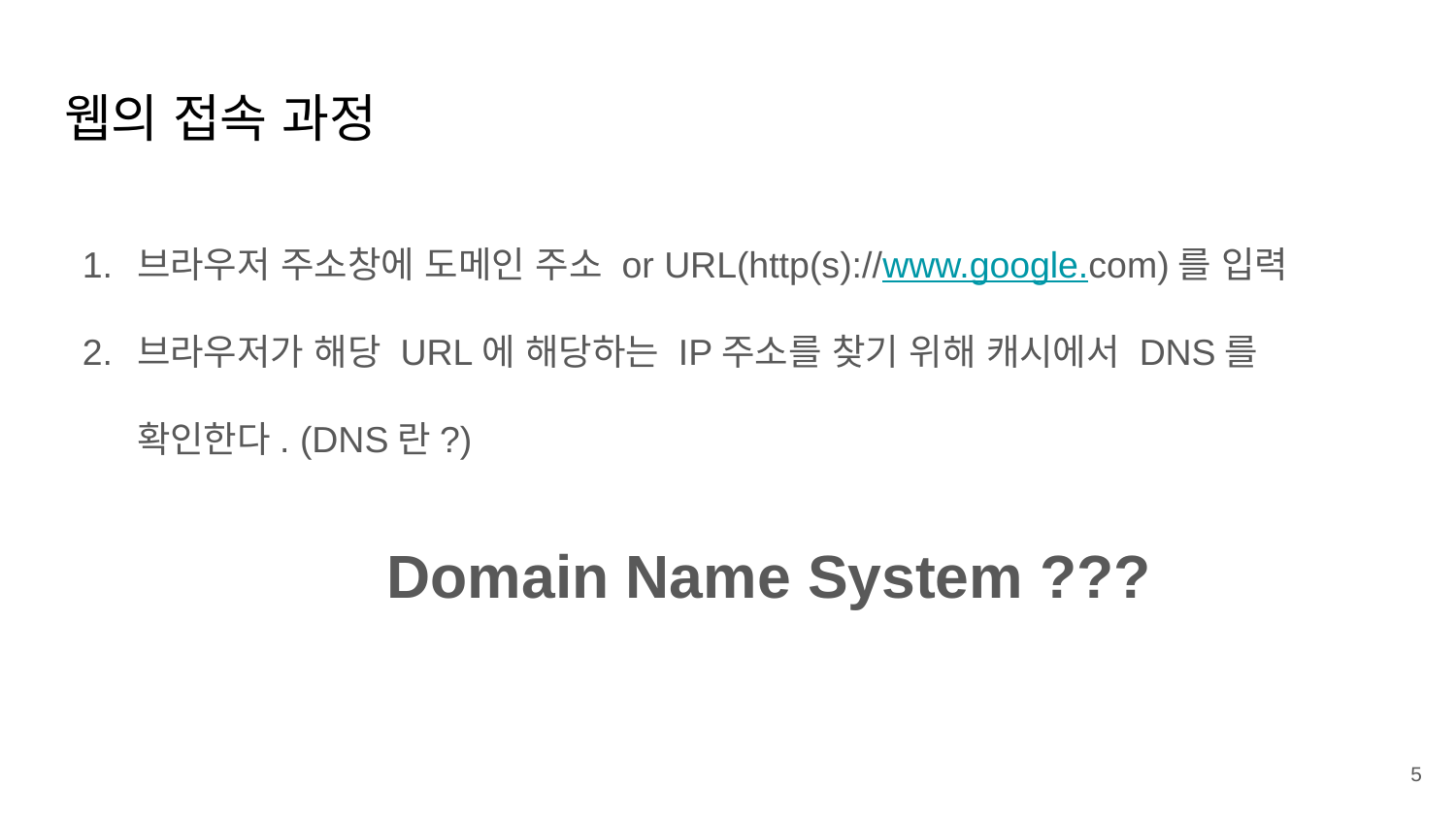

# 웹의 접속 과정
브라우저 주소창에 도메인 주소 or URL(http(s)://www.google.com)를 입력
브라우저가 해당 URL에 해당하는 IP주소를 찾기 위해 캐시에서 DNS를 확인한다. (DNS란?)

 Domain Name System ???
5